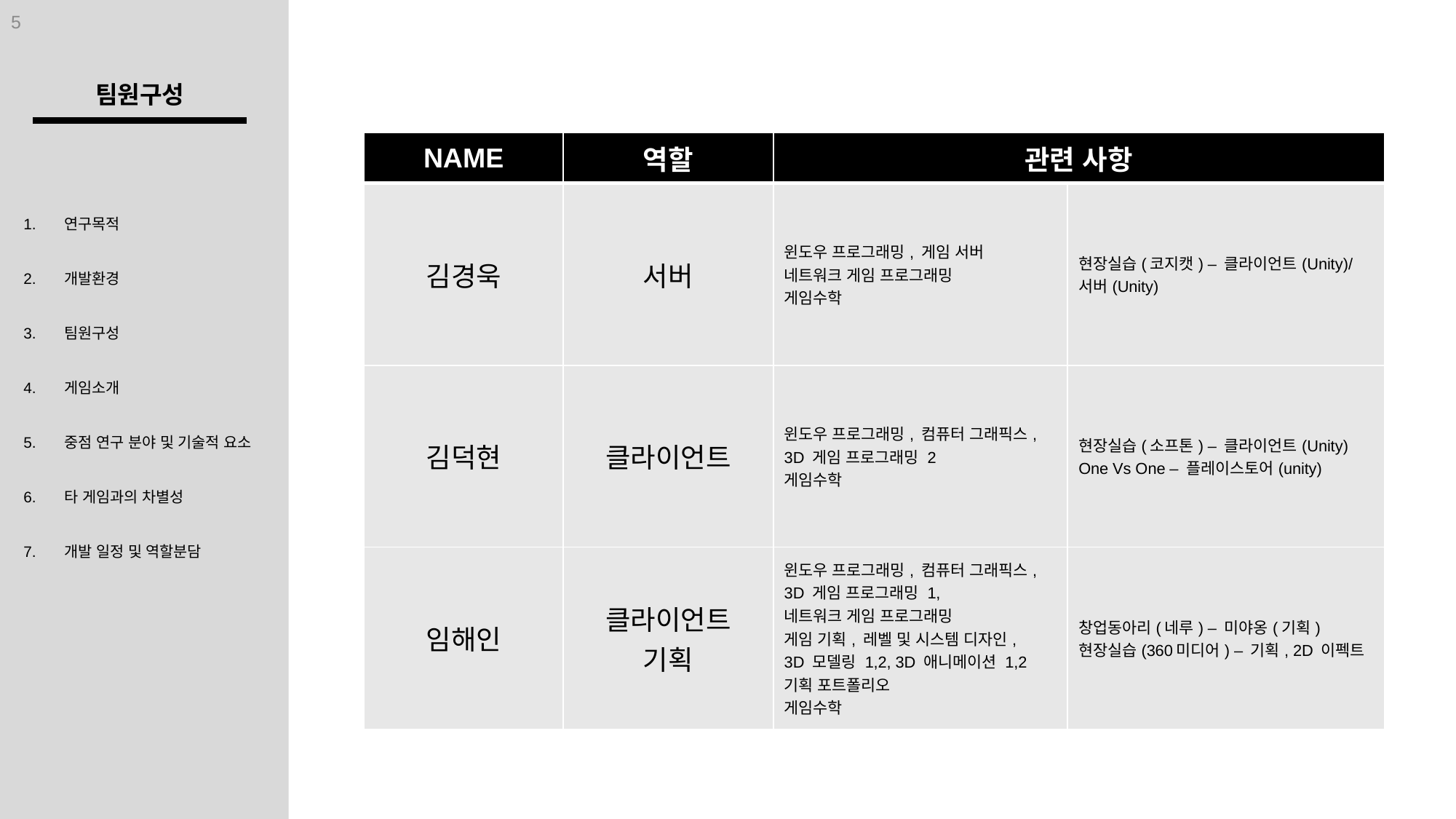

5

팀원구성
| NAME | 역할 | 관련 사항 |  |
| --- | --- | --- | --- |
| 김경욱 | 서버 | 윈도우 프로그래밍, 게임 서버 네트워크 게임 프로그래밍 게임수학 | 현장실습(코지캣) – 클라이언트(Unity)/서버(Unity) |
| 김덕현 | 클라이언트 | 윈도우 프로그래밍, 컴퓨터 그래픽스, 3D 게임 프로그래밍 2 게임수학 | 현장실습(소프톤) – 클라이언트(Unity) One Vs One – 플레이스토어(unity) |
| 임해인 | 클라이언트 기획 | 윈도우 프로그래밍, 컴퓨터 그래픽스, 3D 게임 프로그래밍 1, 네트워크 게임 프로그래밍 게임 기획, 레벨 및 시스템 디자인, 3D 모델링 1,2, 3D 애니메이션 1,2 기획 포트폴리오 게임수학 | 창업동아리(네루) – 미야옹(기획) 현장실습(360미디어) – 기획, 2D 이펙트 |
연구목적
개발환경
팀원구성
게임소개
중점 연구 분야 및 기술적 요소
타 게임과의 차별성
개발 일정 및 역할분담